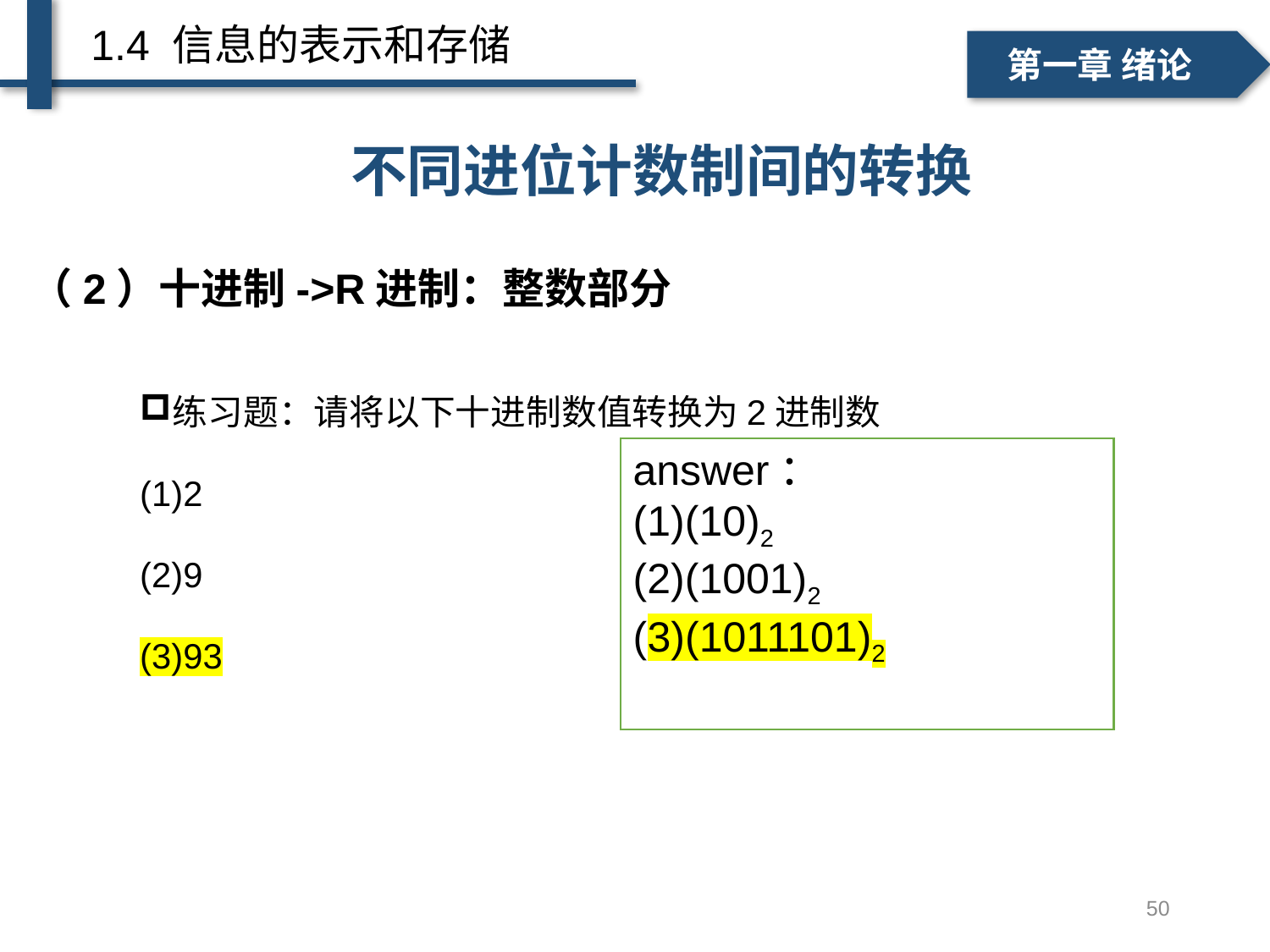

1.4 信息的表示和存储

一、个人简介
二、学术成绩

第一章 绪论
# 不同进位计数制间的转换 ——十进制→ R 进制

不同进位计数制间的转换
（2）十进制->R进制：整数部分
练习题：请将以下十进制数值转换为2进制数
(1)2
(2)9
(3)93

answer：
(1)(10)2
(2)(1001)2
(3)(1011101)2

50